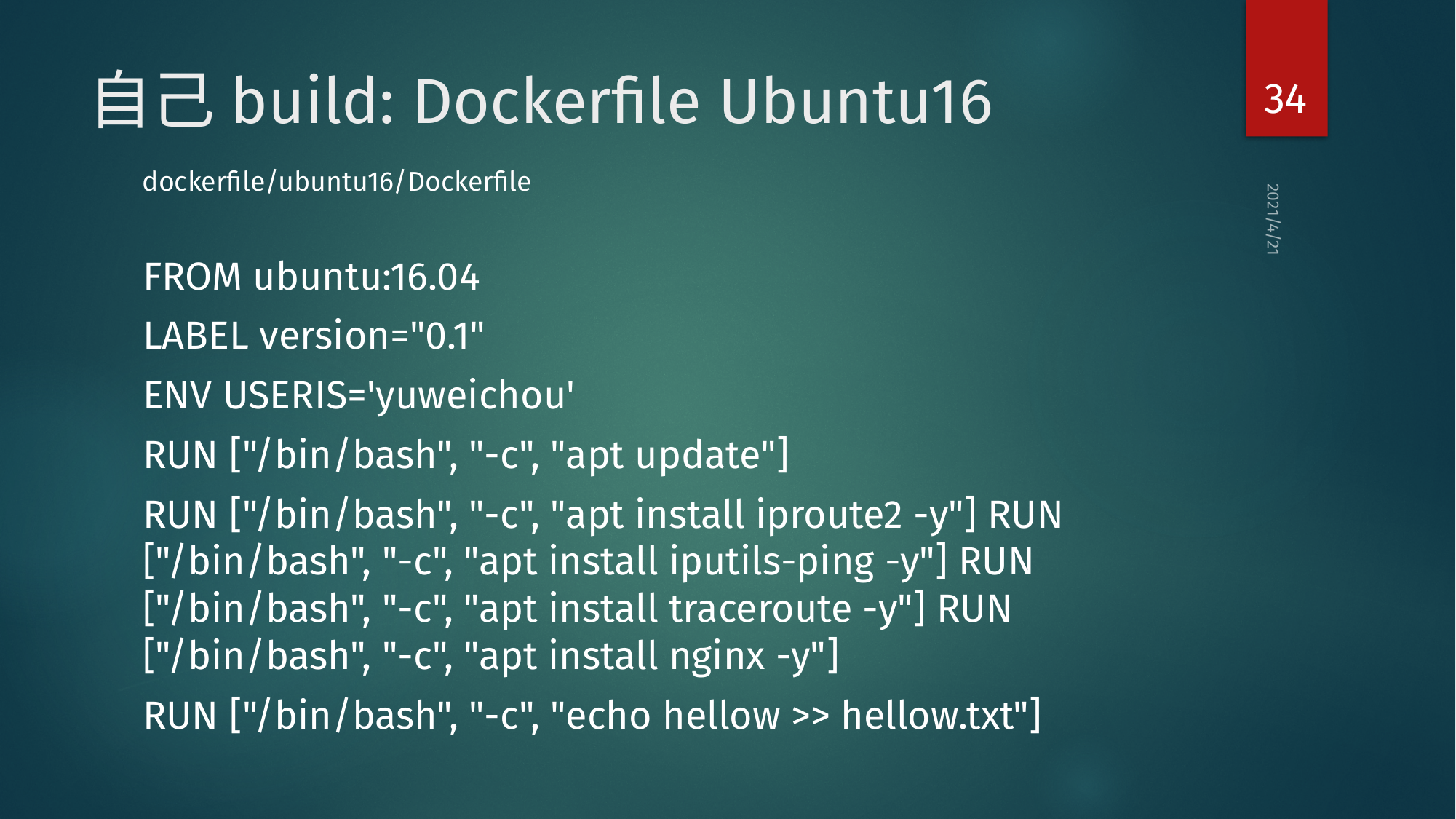

34
# 自己build: Dockerfile Ubuntu16
dockerfile/ubuntu16/Dockerfile
2021/4/21
FROM ubuntu:16.04
LABEL version="0.1"
ENV USERIS='yuweichou'
RUN ["/bin/bash", "-c", "apt update"]
RUN ["/bin/bash", "-c", "apt install iproute2 -y"] RUN ["/bin/bash", "-c", "apt install iputils-ping -y"] RUN ["/bin/bash", "-c", "apt install traceroute -y"] RUN ["/bin/bash", "-c", "apt install nginx -y"]
RUN ["/bin/bash", "-c", "echo hellow >> hellow.txt"]